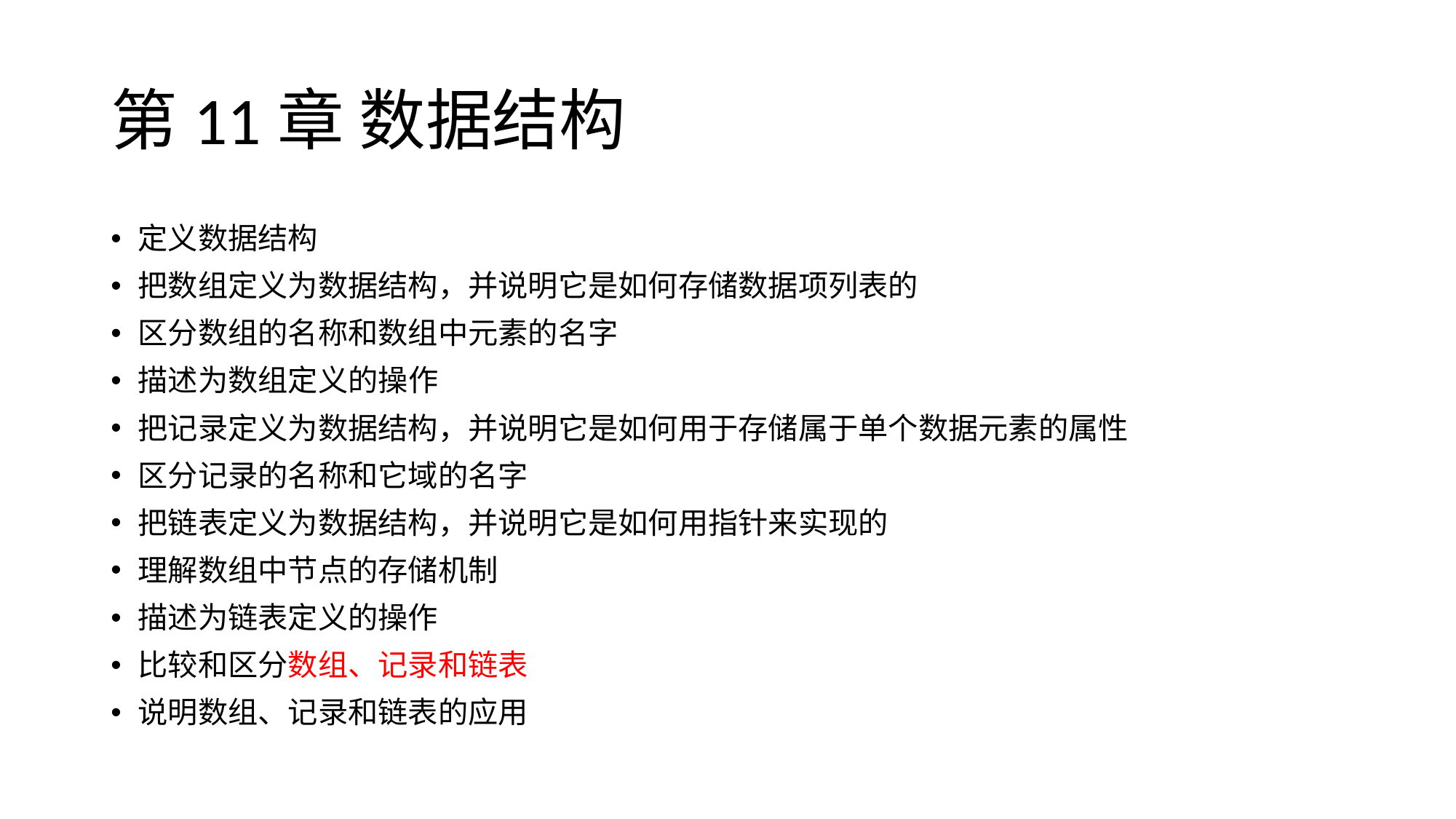

# 第11章 数据结构
定义数据结构
把数组定义为数据结构，并说明它是如何存储数据项列表的
区分数组的名称和数组中元素的名字
描述为数组定义的操作
把记录定义为数据结构，并说明它是如何用于存储属于单个数据元素的属性
区分记录的名称和它域的名字
把链表定义为数据结构，并说明它是如何用指针来实现的
理解数组中节点的存储机制
描述为链表定义的操作
比较和区分数组、记录和链表
说明数组、记录和链表的应用